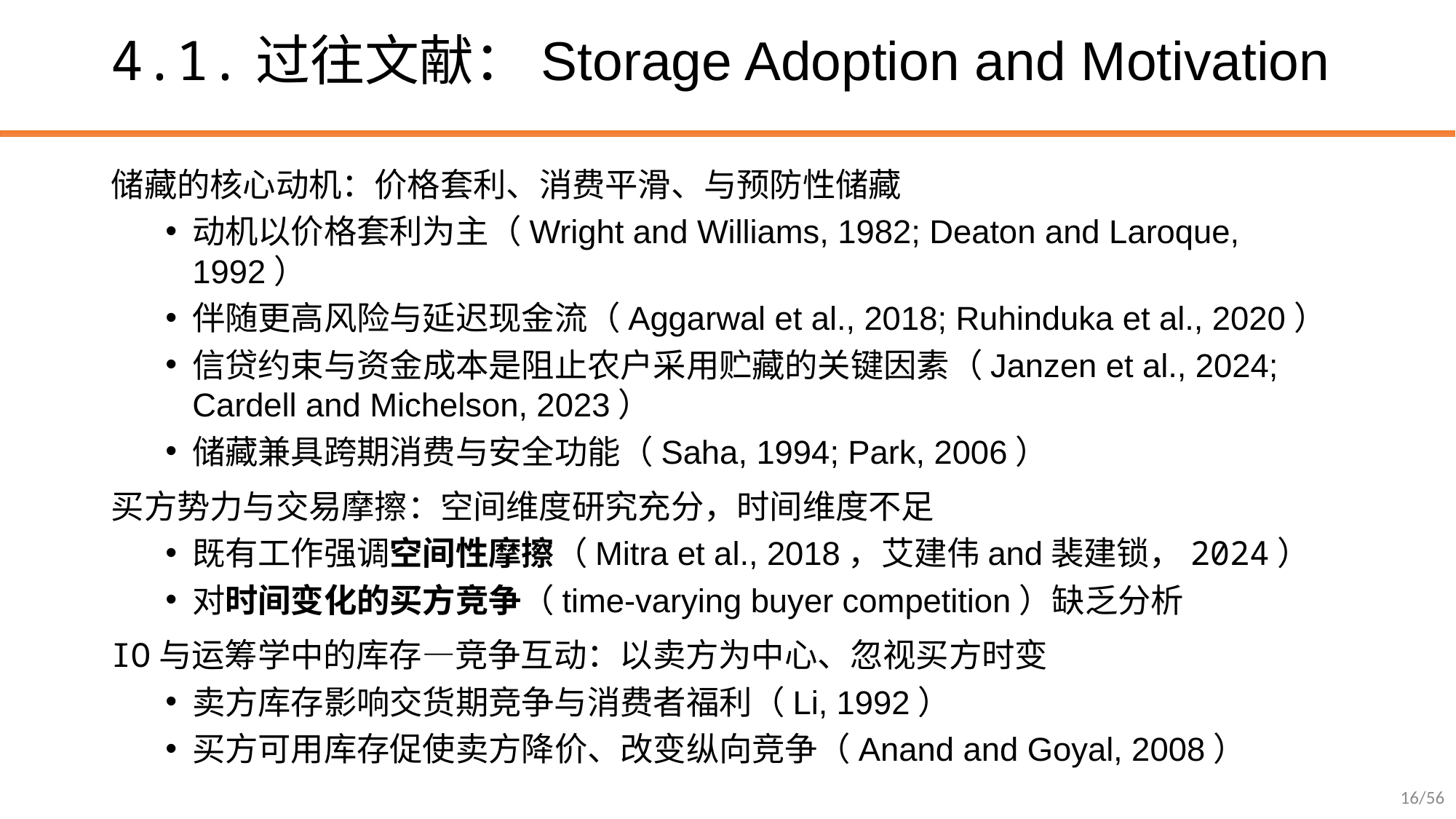

# 4.1.过往文献：Storage Adoption and Motivation
储藏的核心动机：价格套利、消费平滑、与预防性储藏
动机以价格套利为主（Wright and Williams, 1982; Deaton and Laroque, 1992）
伴随更高风险与延迟现金流（Aggarwal et al., 2018; Ruhinduka et al., 2020）
信贷约束与资金成本是阻止农户采用贮藏的关键因素（Janzen et al., 2024; Cardell and Michelson, 2023）
储藏兼具跨期消费与安全功能（Saha, 1994; Park, 2006）
买方势力与交易摩擦：空间维度研究充分，时间维度不足
既有工作强调空间性摩擦（Mitra et al., 2018，艾建伟and裴建锁，2024）
对时间变化的买方竞争（time-varying buyer competition）缺乏分析
IO与运筹学中的库存—竞争互动：以卖方为中心、忽视买方时变
卖方库存影响交货期竞争与消费者福利（Li, 1992）
买方可用库存促使卖方降价、改变纵向竞争（Anand and Goyal, 2008）